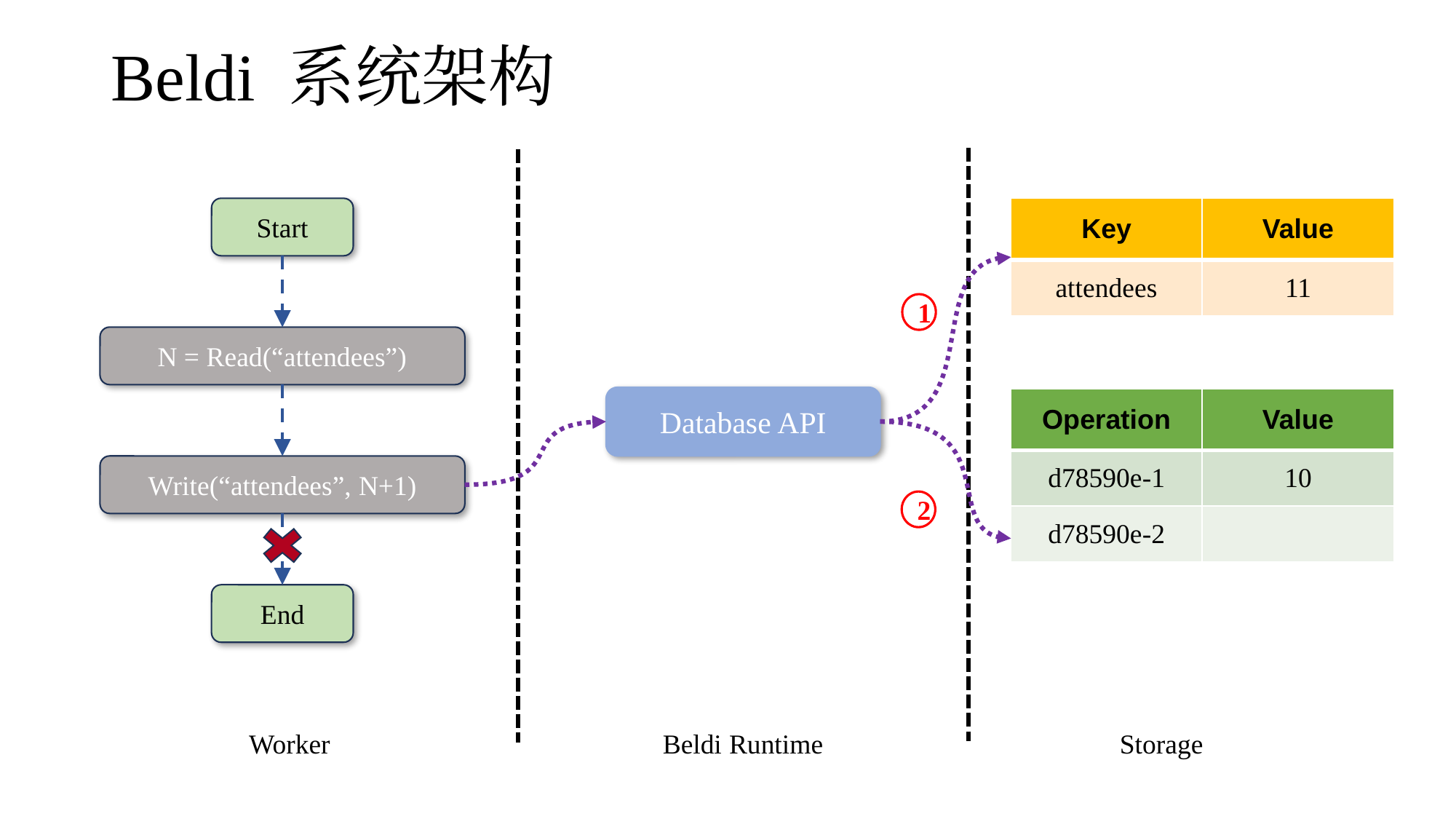

# Beldi 系统架构
Start
| Key | Value |
| --- | --- |
| attendees | 11 |
1
N = Read(“attendees”)
Database API
| Operation | Value |
| --- | --- |
| d78590e-1 | 10 |
| d78590e-2 |  |
Write(“attendees”, N+1)
2

End
Worker
Beldi Runtime
Storage